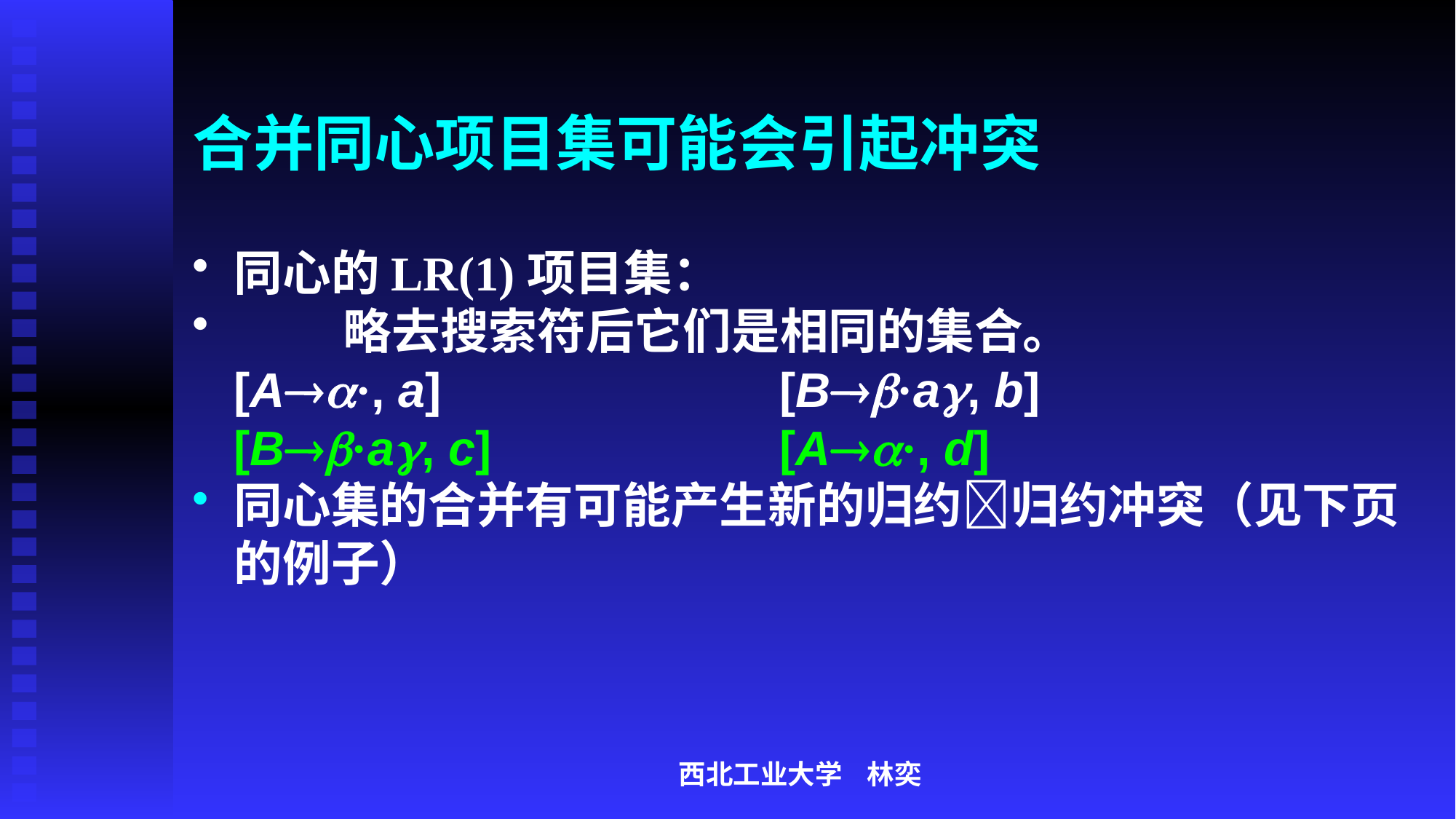

# 合并同心项目集可能会引起冲突
同心的LR(1)项目集：
	略去搜索符后它们是相同的集合。
	[A→α·, a] 			[B→β·aγ, b]
	[B→β·aγ, c]			[A→α·, d]
同心集的合并有可能产生新的归约−归约冲突（见下页的例子）

西北工业大学    林奕
111